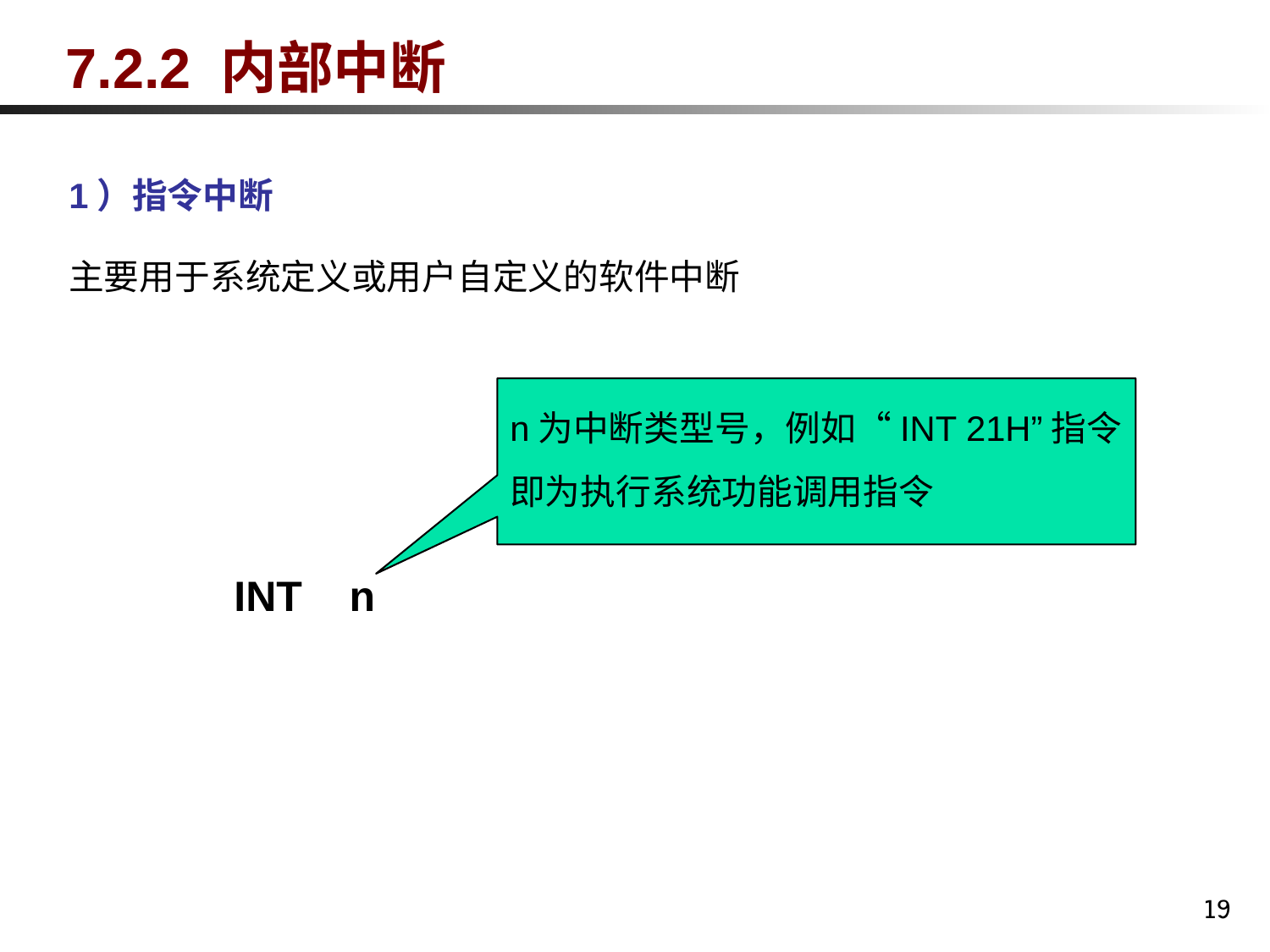

# 7.2.2 内部中断
1）指令中断
主要用于系统定义或用户自定义的软件中断

n为中断类型号，例如“INT 21H”指令即为执行系统功能调用指令
INT    n
19